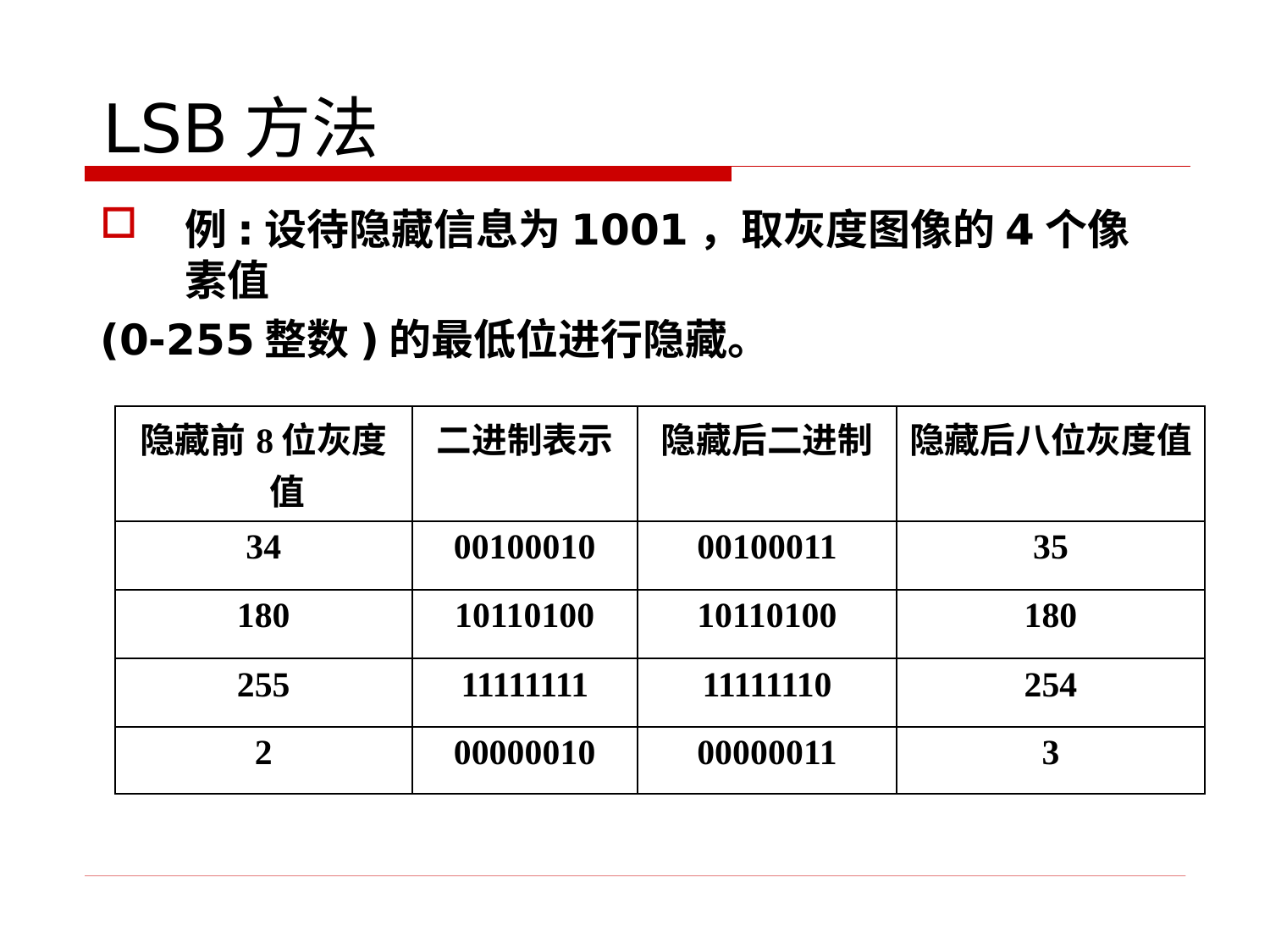

# LSB方法
例:设待隐藏信息为1001，取灰度图像的4个像素值
(0-255整数)的最低位进行隐藏。

| 隐藏前8位灰度值 | 二进制表示 | 隐藏后二进制 | 隐藏后八位灰度值 |
| --- | --- | --- | --- |
| 34 | 00100010 | 00100011 | 35 |
| 180 | 10110100 | 10110100 | 180 |
| 255 | 11111111 | 11111110 | 254 |
| 2 | 00000010 | 00000011 | 3 |

73